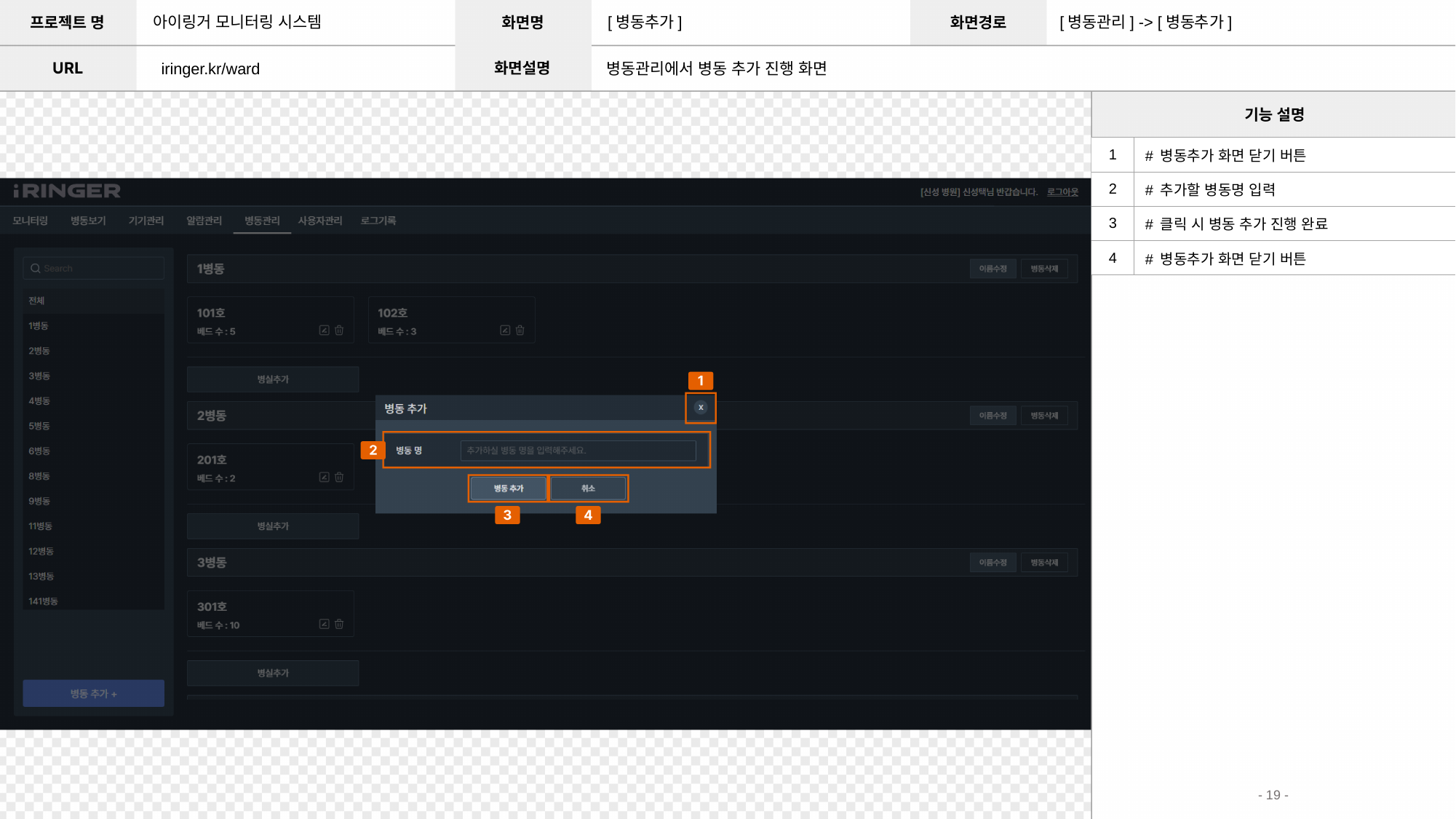

아이링거 모니터링 시스템
[병동추가]
[병동관리] -> [병동추가]
iringer.kr/ward
병동관리에서 병동 추가 진행 화면
| 1 | # 병동추가 화면 닫기 버튼 |
| --- | --- |
| 2 | # 추가할 병동명 입력 |
| 3 | # 클릭 시 병동 추가 진행 완료 |
| 4 | # 병동추가 화면 닫기 버튼 |
- 19 -